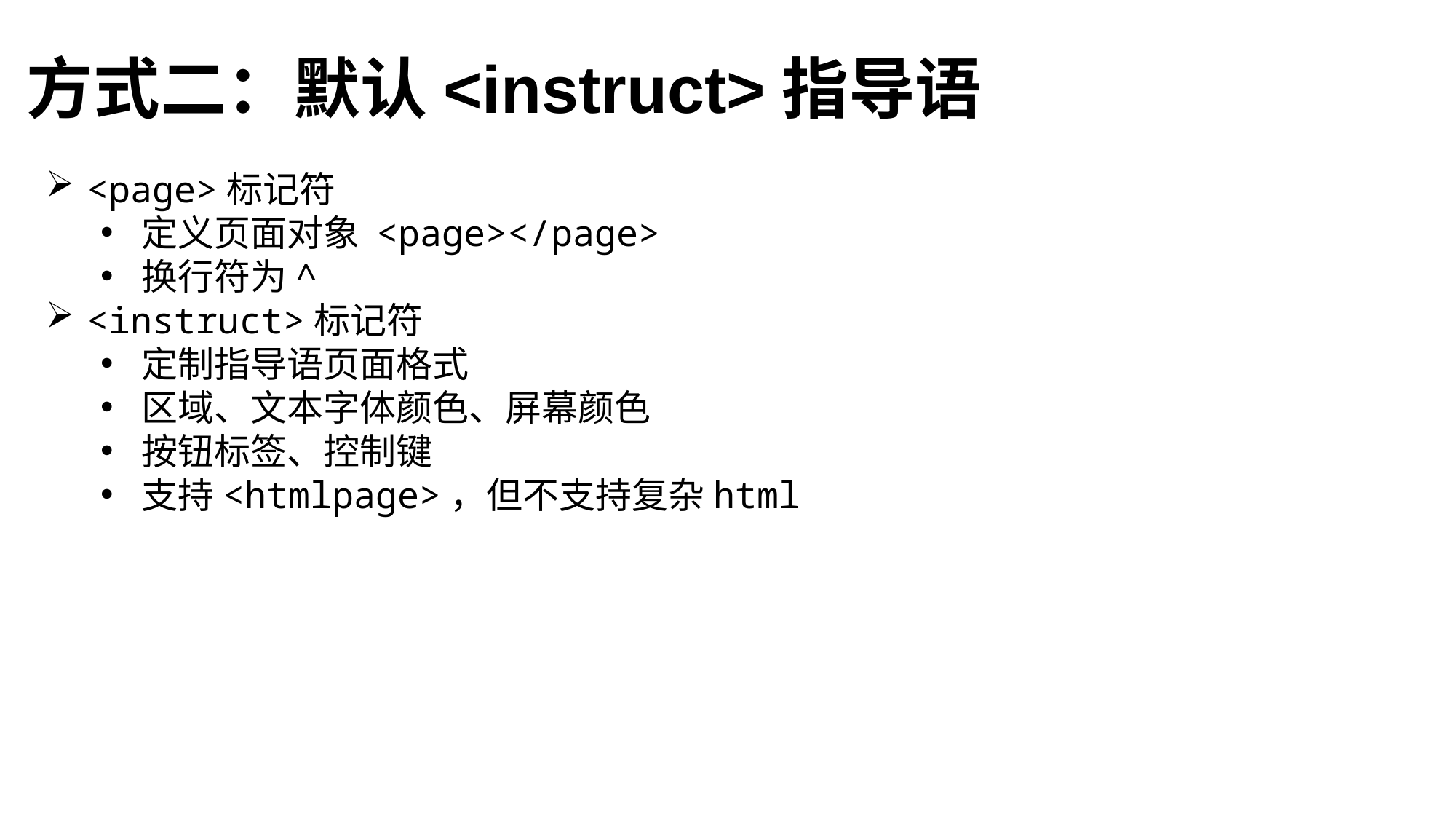

# 方式二：默认<instruct>指导语
<page>标记符
定义页面对象 <page></page>
换行符为^
<instruct>标记符
定制指导语页面格式
区域、文本字体颜色、屏幕颜色
按钮标签、控制键
支持<htmlpage>，但不支持复杂html